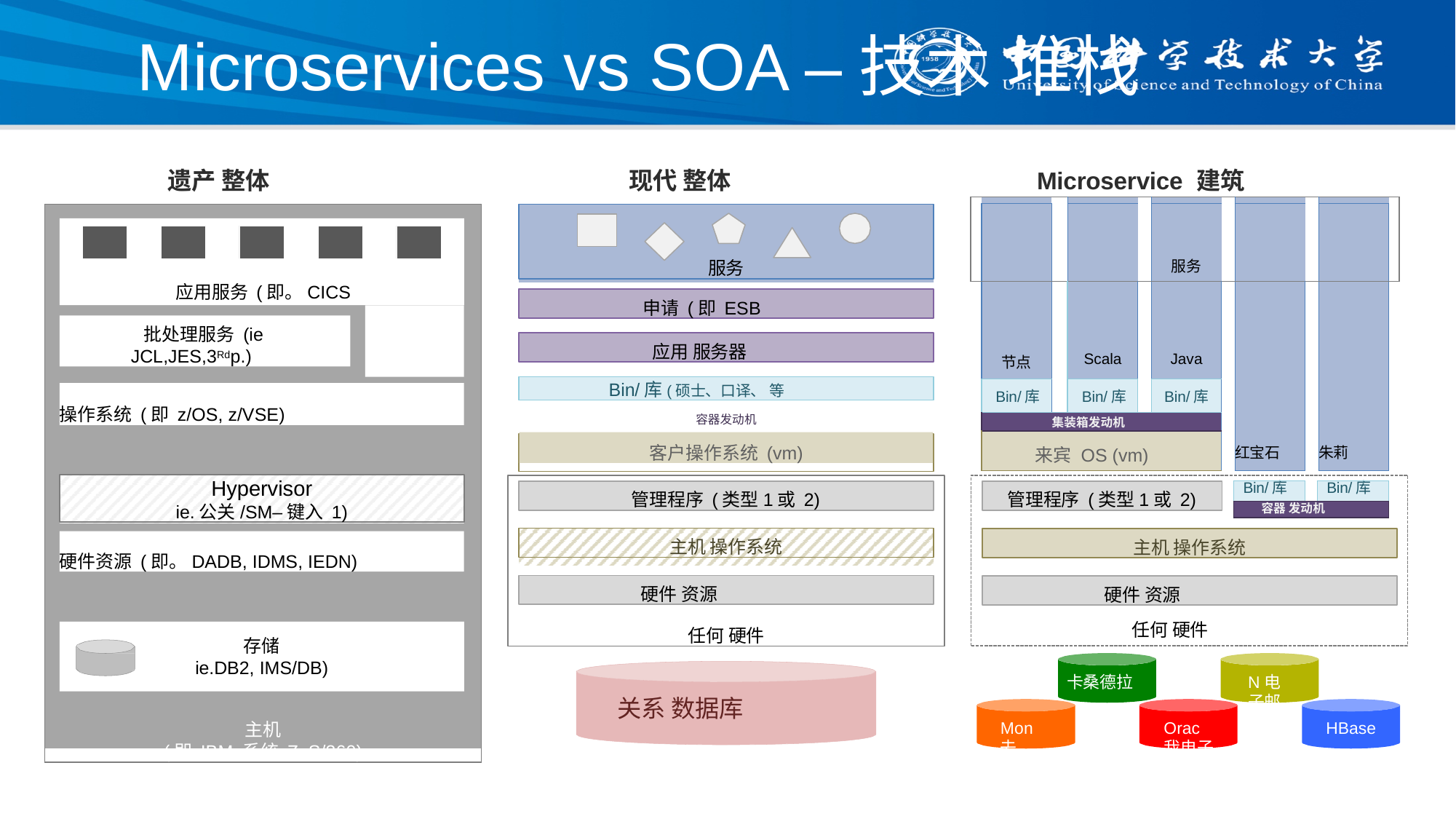

# Microservices vs SOA –技术 堆栈
遗产 整体
现代 整体
Microservice 建筑
|  |  |  |  |  |  |  |  |  |  |  |
| --- | --- | --- | --- | --- | --- | --- | --- | --- | --- | --- |
|  |  |  |  |  | 服务 |  |  |  |  |  |
|  | 节点 |  | Scala |  | Java |  | 红宝石 |  | 朱莉 |  |
|  | Bin/库 |  | Bin/库 |  | Bin/库 |  |  |  |  |  |
|  | 集装箱发动机 |  |  |  |  |  |  |  |  |  |
|  | 来宾 OS (vm) |  |  |  |  |  |  |  |  |  |

应用服务 (即。CICS

主机
(即 IBM 系统 Z, S/360)

服务

申请 (即 ESB

批处理服务 (ie JCL,JES,3Rdp.)
应用 服务器
Bin/库(硕士、口译、 等

操作系统 (即 z/OS, z/VSE)
容器发动机
客户操作系统 (vm)

Hypervisor
ie.公关/SM–键入 1)

任何 硬件

| Bin/库 |  | Bin/库 |
| --- | --- | --- |
| 容器 发动机 |  |  |
管理程序 (类型1或 2)
管理程序 (类型1或 2)

主机 操作系统
主机 操作系统

硬件资源 (即。DADB, IDMS, IEDN)
硬件 资源
硬件 资源
任何 硬件

存储
ie.DB2, IMS/DB)

卡桑德拉
N电子邮件o4j

关系 数据库

Mon去
Orac我电子邮件
HBase